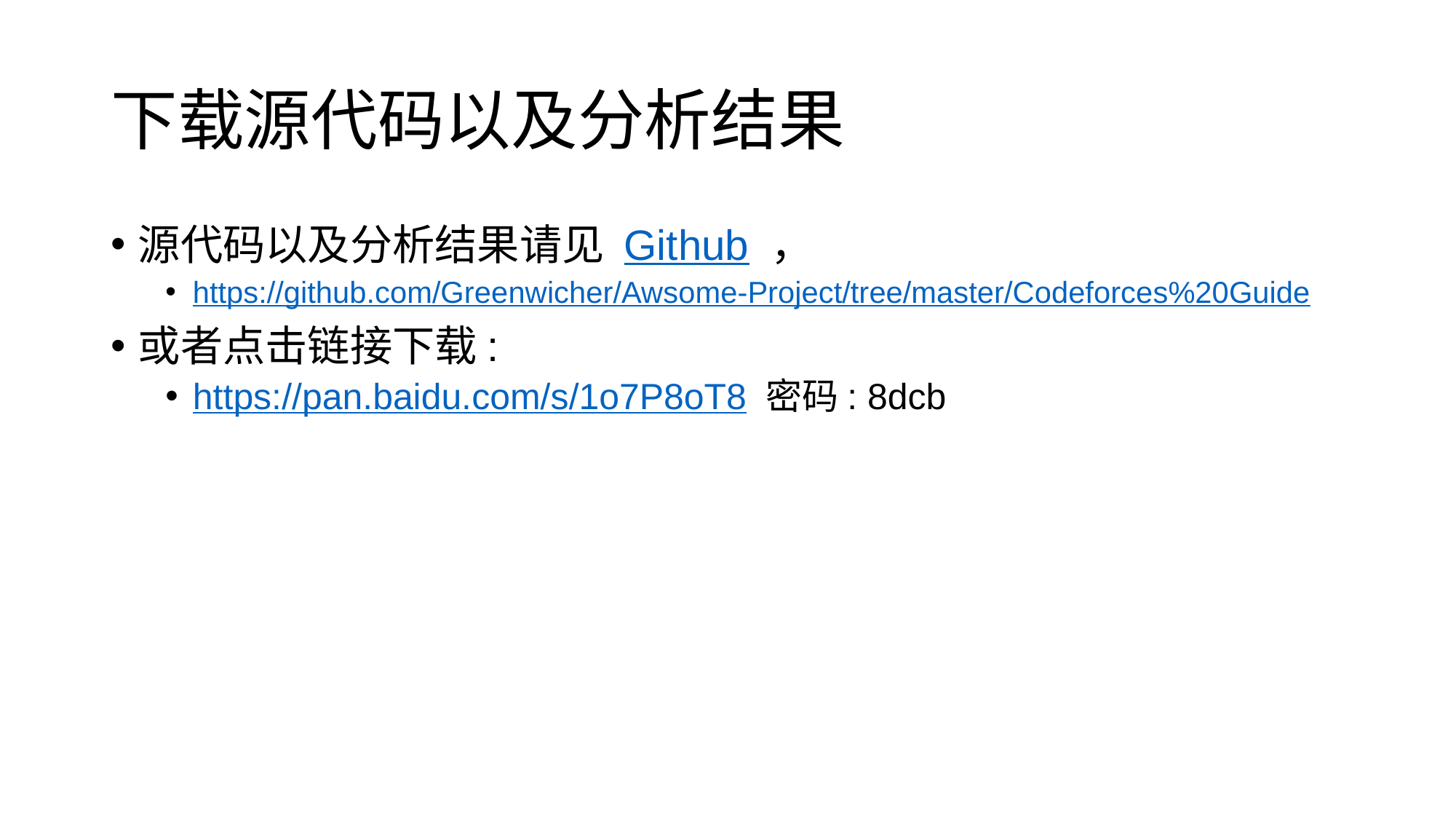

# 下载源代码以及分析结果
源代码以及分析结果请见 Github ，
https://github.com/Greenwicher/Awsome-Project/tree/master/Codeforces%20Guide
或者点击链接下载:
https://pan.baidu.com/s/1o7P8oT8 密码: 8dcb